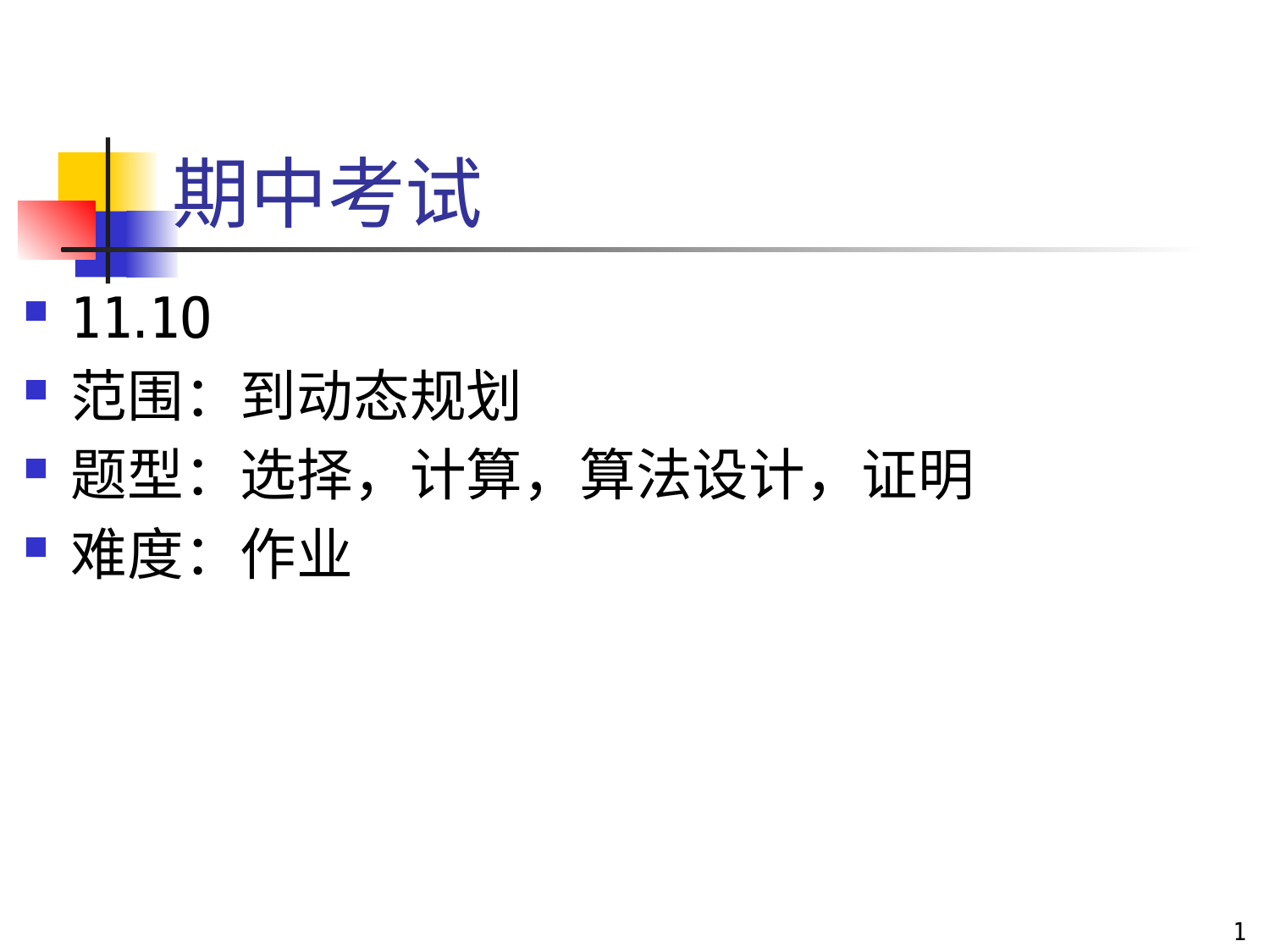

# 期中考试
11.10
范围：到动态规划
题型：选择，计算，算法设计，证明
难度：作业
1